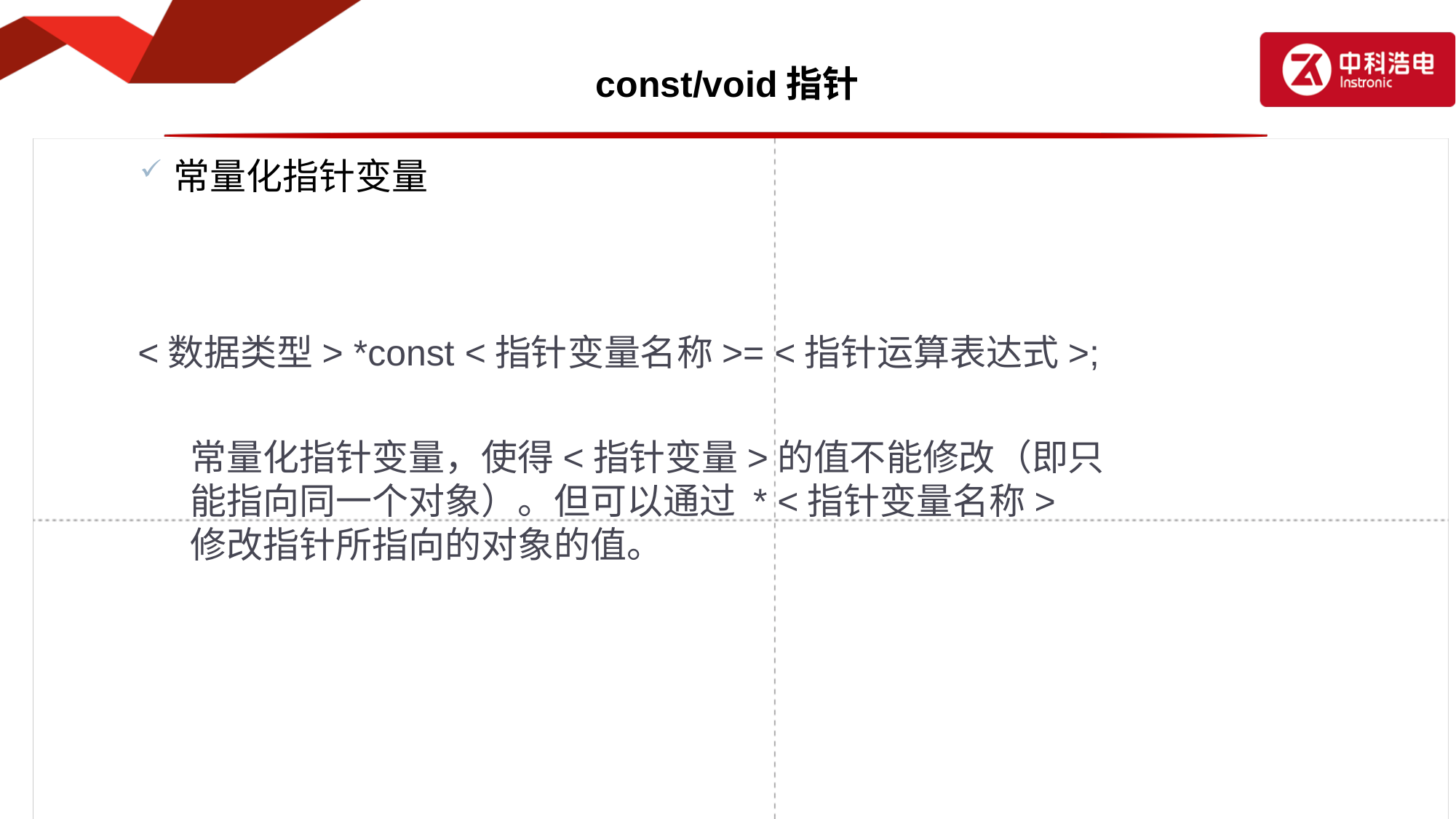

# const/void指针
常量化指针变量

     <数据类型> *const <指针变量名称>= <指针运算表达式>;

常量化指针变量，使得<指针变量>的值不能修改（即只
能指向同一个对象）。但可以通过 * <指针变量名称>
修改指针所指向的对象的值。